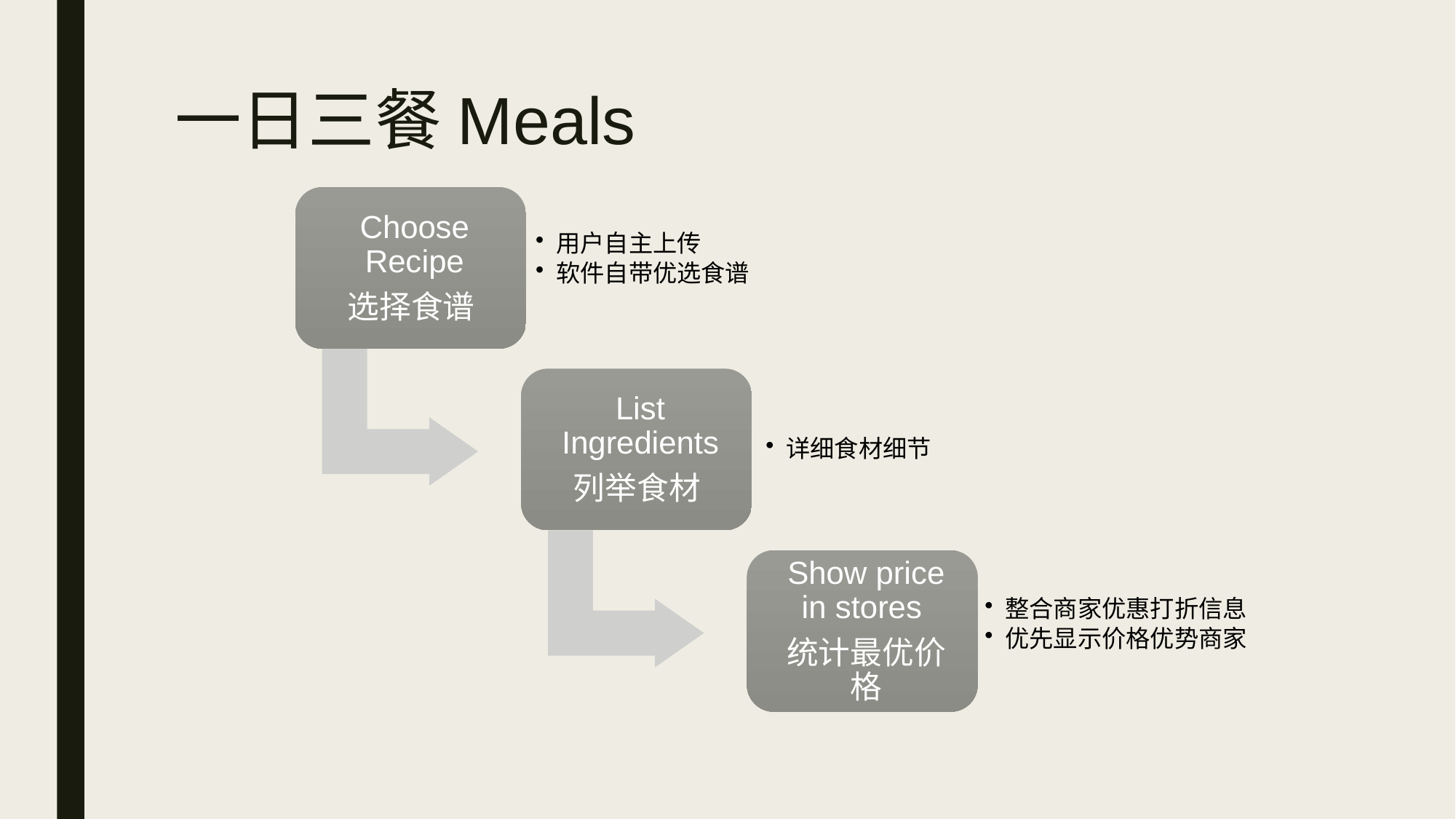

# 一日三餐Meals
Choose Recipe
选择食谱
用户自主上传
软件自带优选食谱
List Ingredients
列举食材
详细食材细节
Show price in stores
统计最优价格
整合商家优惠打折信息
优先显示价格优势商家